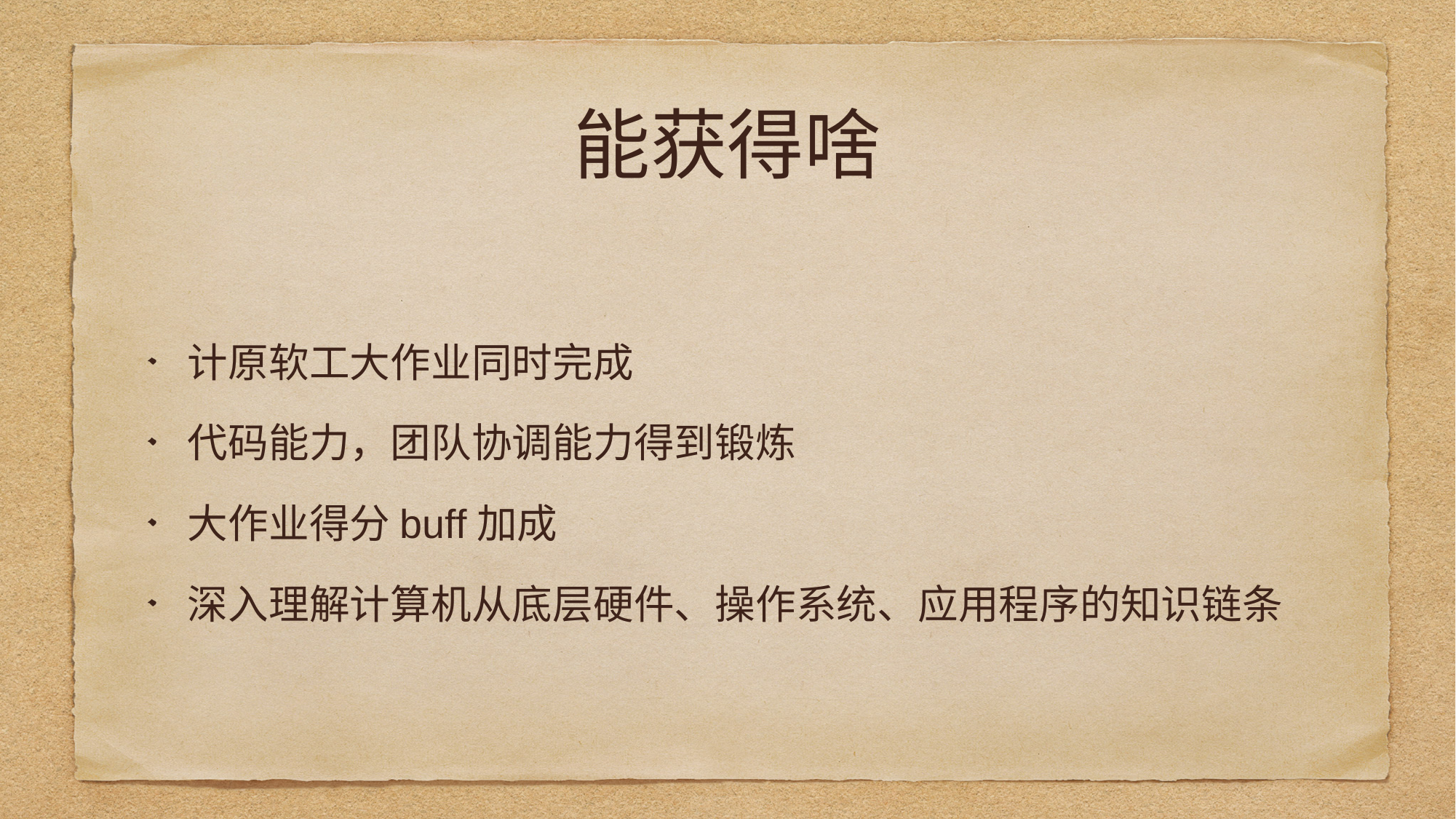

# 能获得啥
计原软工大作业同时完成
代码能力，团队协调能力得到锻炼
大作业得分buff加成
深入理解计算机从底层硬件、操作系统、应用程序的知识链条